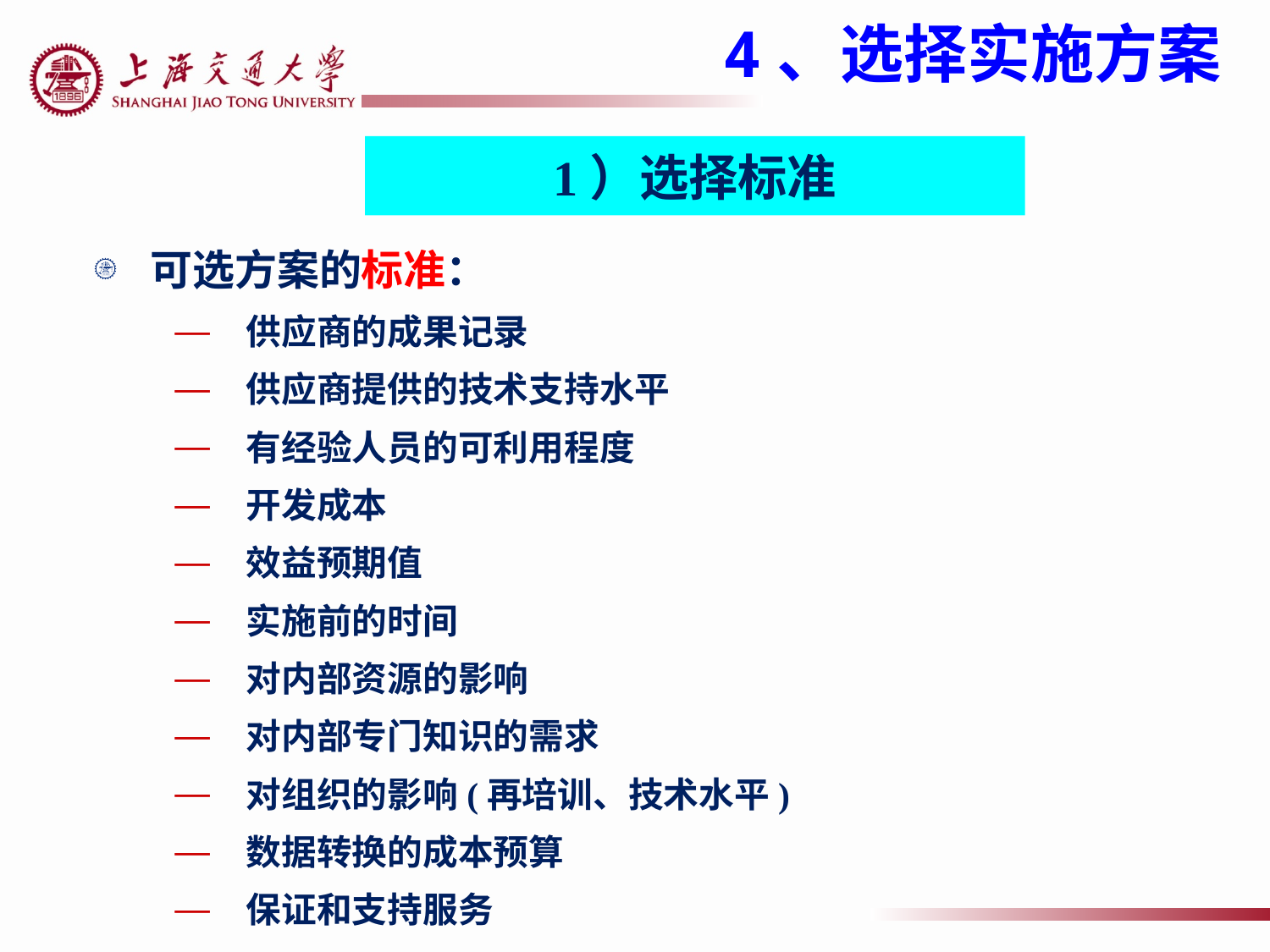

4、选择实施方案
1）选择标准
可选方案的标准：
 供应商的成果记录
 供应商提供的技术支持水平
 有经验人员的可利用程度
 开发成本
 效益预期值
 实施前的时间
 对内部资源的影响
 对内部专门知识的需求
 对组织的影响(再培训、技术水平)
 数据转换的成本预算
 保证和支持服务